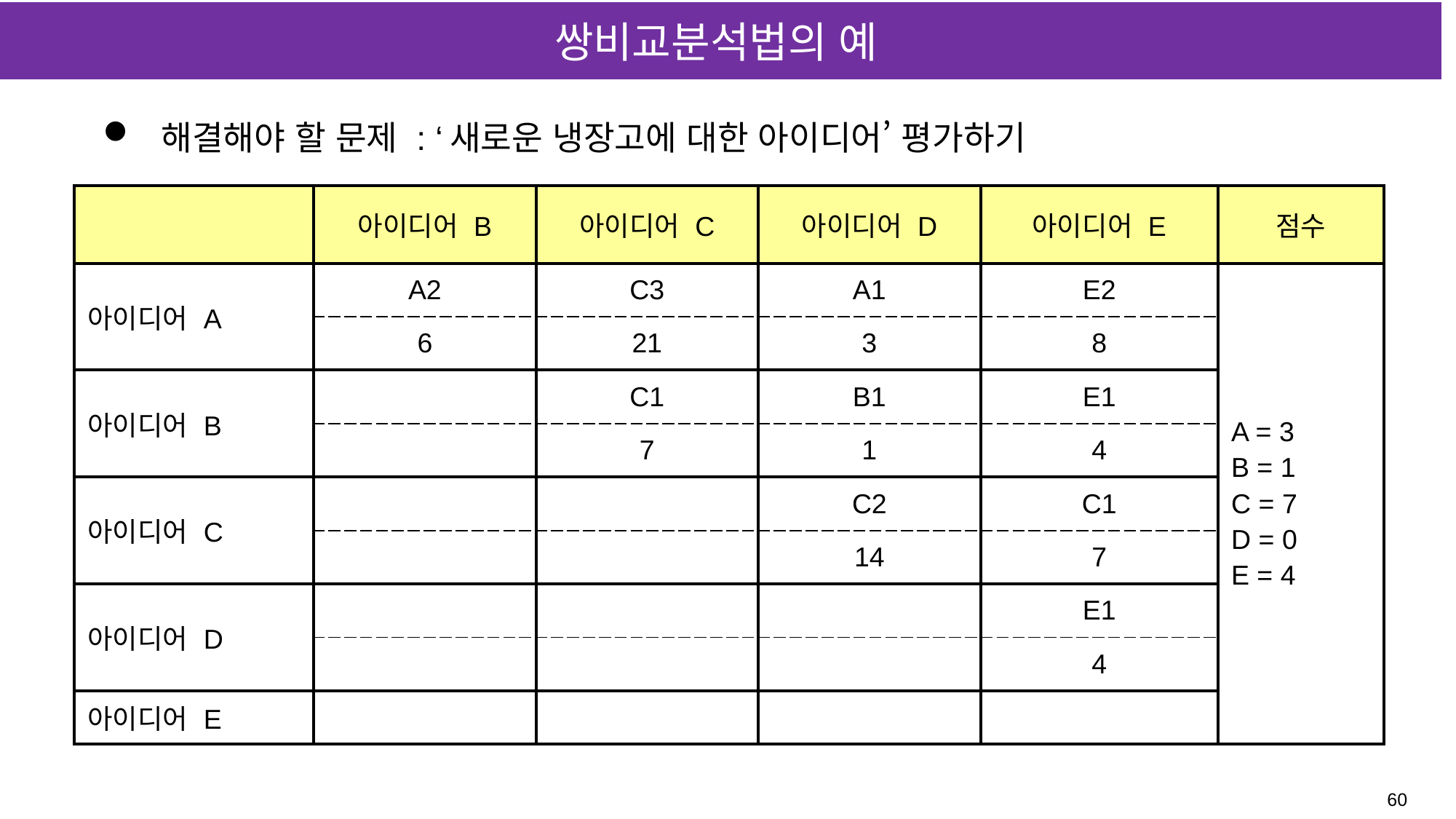

# 쌍비교분석법의 예
해결해야 할 문제 : ‘새로운 냉장고에 대한 아이디어’ 평가하기
|  | 아이디어 B | 아이디어 C | 아이디어 D | 아이디어 E | 점수 |
| --- | --- | --- | --- | --- | --- |
| 아이디어 A | A2 | C3 | A1 | E2 | A = 3 B = 1 C = 7 D = 0 E = 4 |
|  | 6 | 21 | 3 | 8 |  |
| 아이디어 B |  | C1 | B1 | E1 |  |
|  |  | 7 | 1 | 4 |  |
| 아이디어 C |  |  | C2 | C1 |  |
|  |  |  | 14 | 7 |  |
| 아이디어 D |  |  |  | E1 |  |
|  |  |  |  | 4 |  |
| 아이디어 E |  |  |  |  |  |